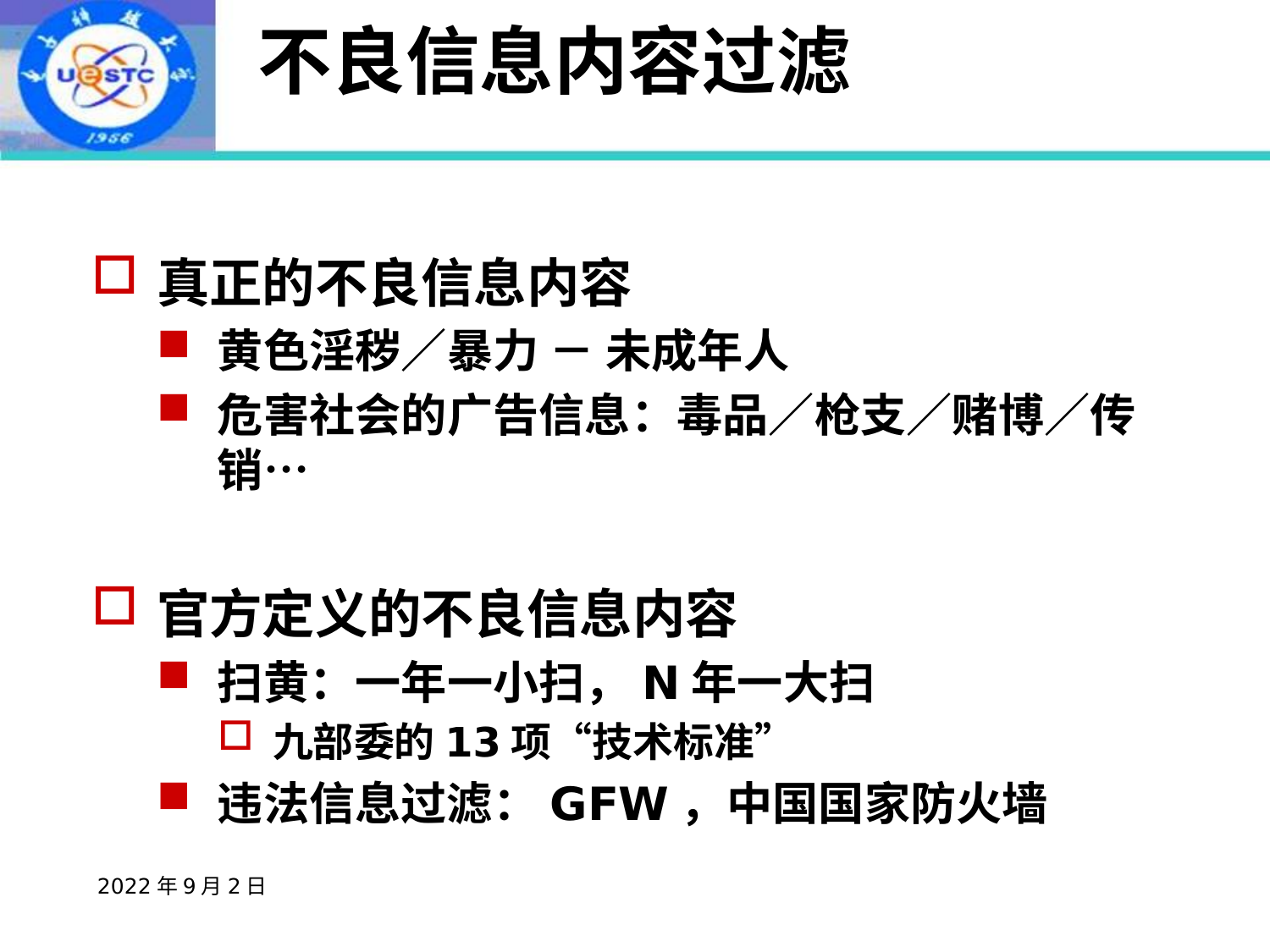

# 不良信息内容过滤
真正的不良信息内容
黄色淫秽／暴力 － 未成年人
危害社会的广告信息：毒品／枪支／赌博／传销…

官方定义的不良信息内容
扫黄：一年一小扫，N年一大扫
九部委的13项“技术标准”
违法信息过滤：GFW，中国国家防火墙
2022年9月2日
61